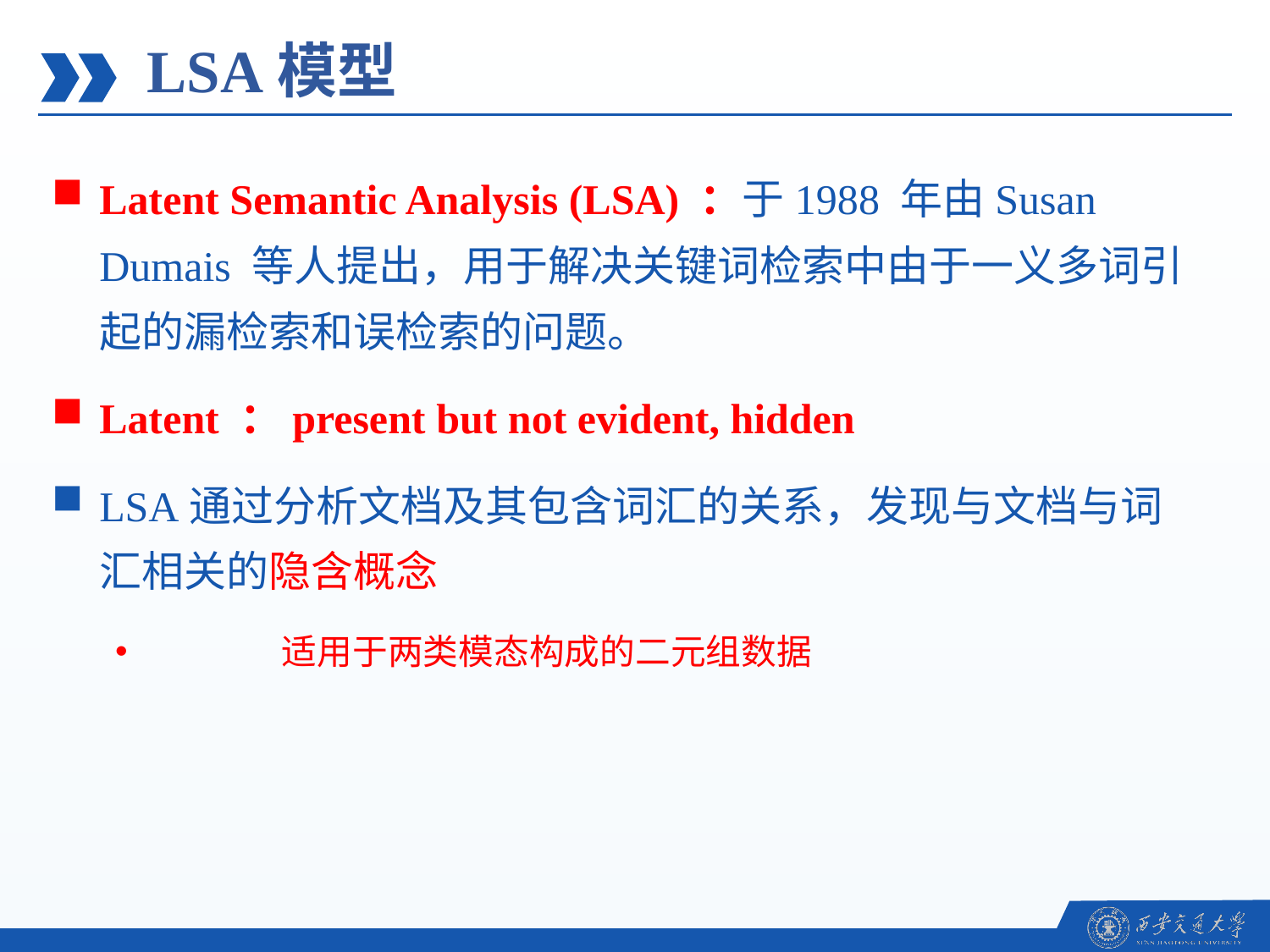

LSA模型
Latent Semantic Analysis (LSA) ：于1988 年由Susan  Dumais 等人提出，用于解决关键词检索中由于一义多词引起的漏检索和误检索的问题。
Latent ：present but not evident, hidden
LSA通过分析文档及其包含词汇的关系，发现与文档与词汇相关的隐含概念
	适用于两类模态构成的二元组数据